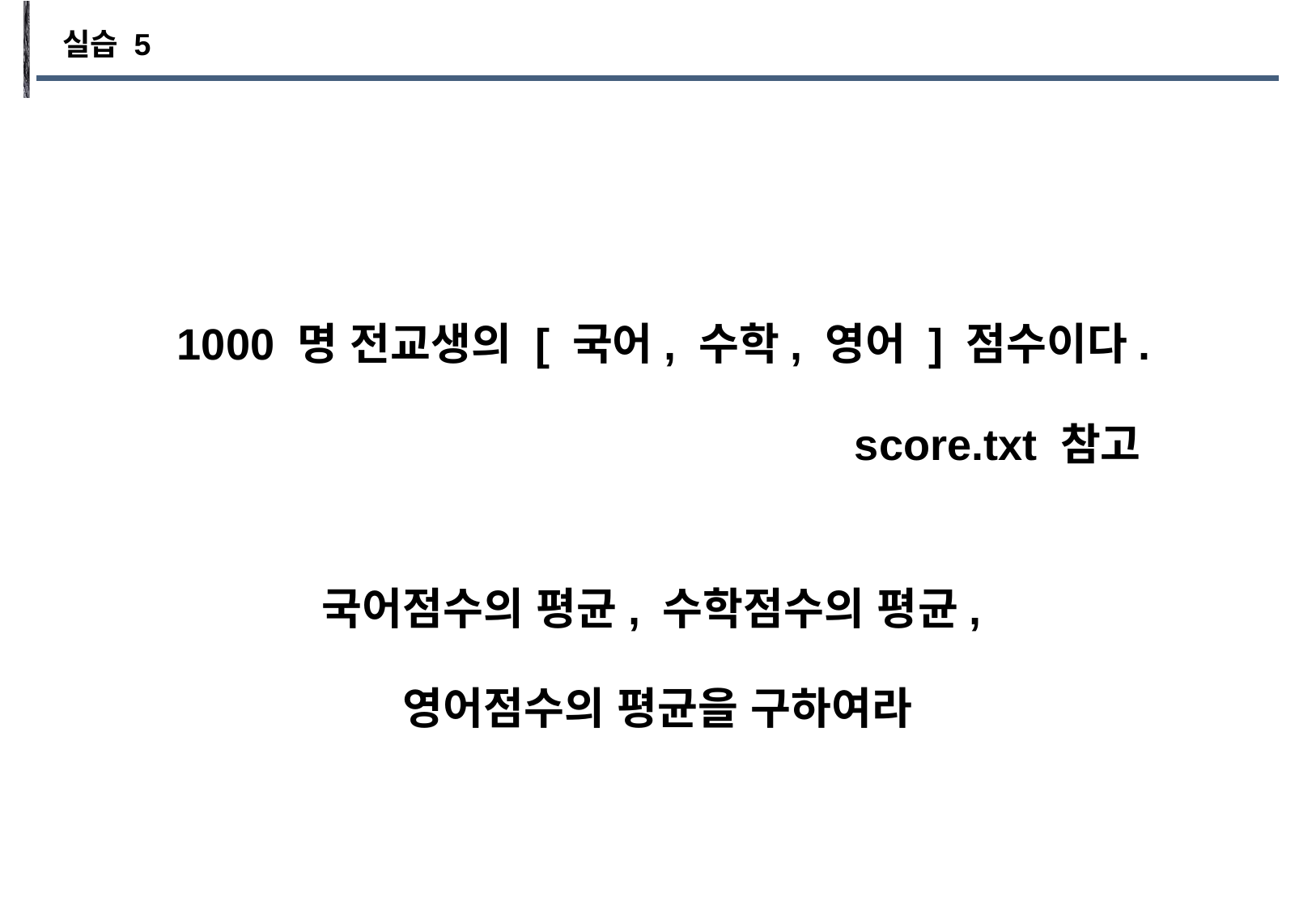

실습 5

1000 명 전교생의 [ 국어, 수학, 영어 ] 점수이다.
score.txt 참고
국어점수의 평균, 수학점수의 평균,
영어점수의 평균을 구하여라